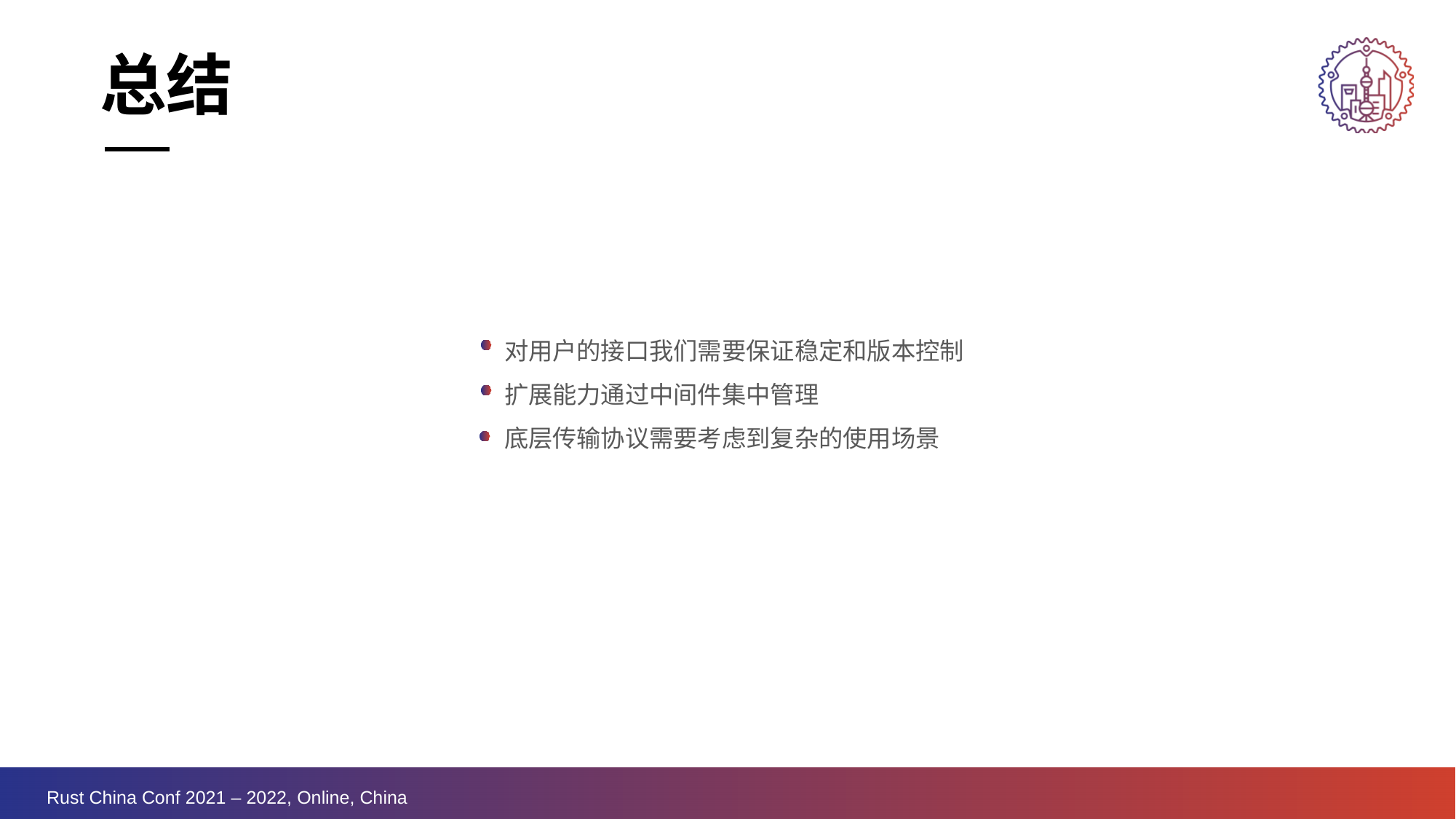

总结
对用户的接口我们需要保证稳定和版本控制
扩展能力通过中间件集中管理
底层传输协议需要考虑到复杂的使用场景